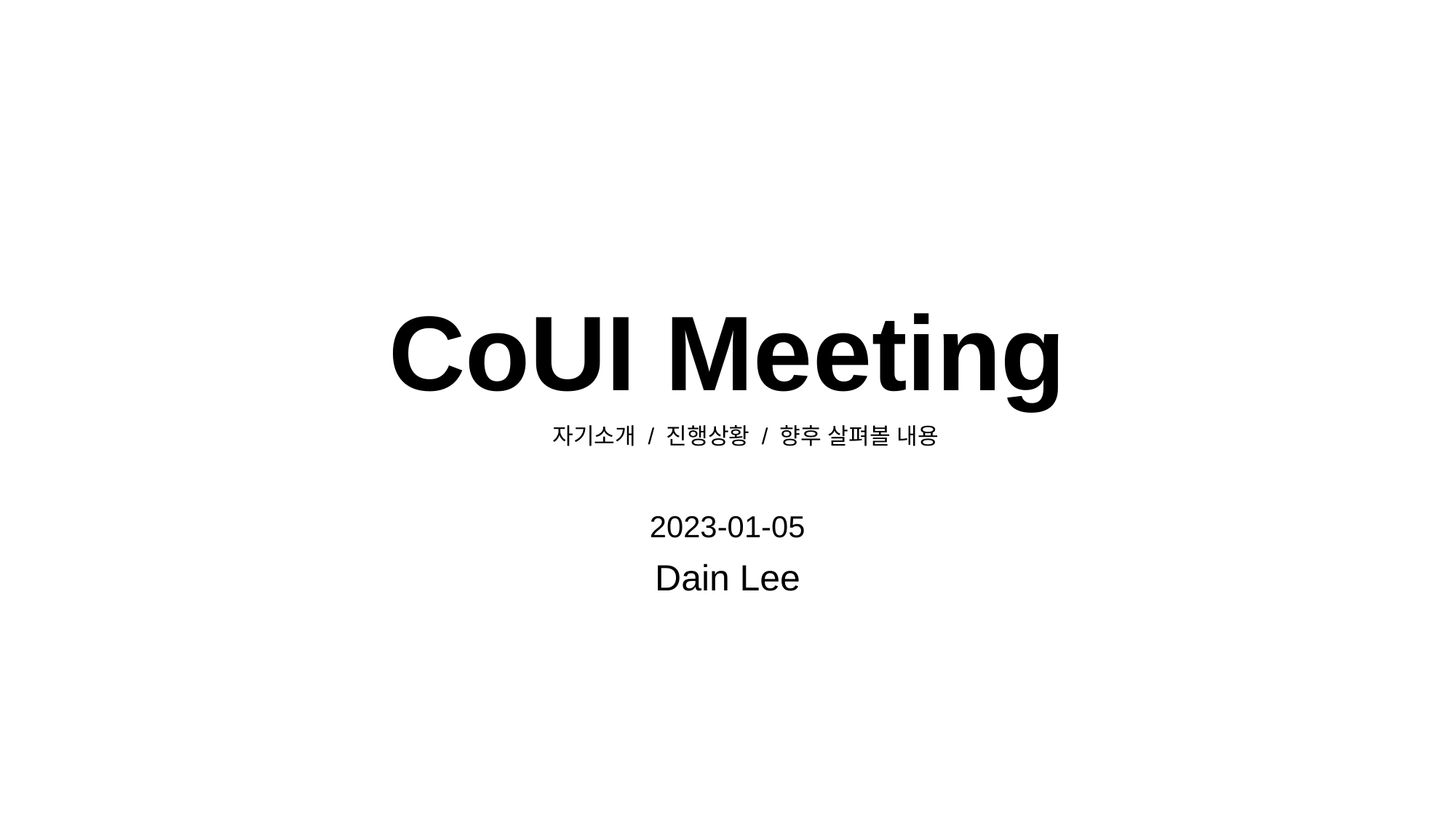

# CoUI Meeting
자기소개 / 진행상황 / 향후 살펴볼 내용
2023-01-05
Dain Lee